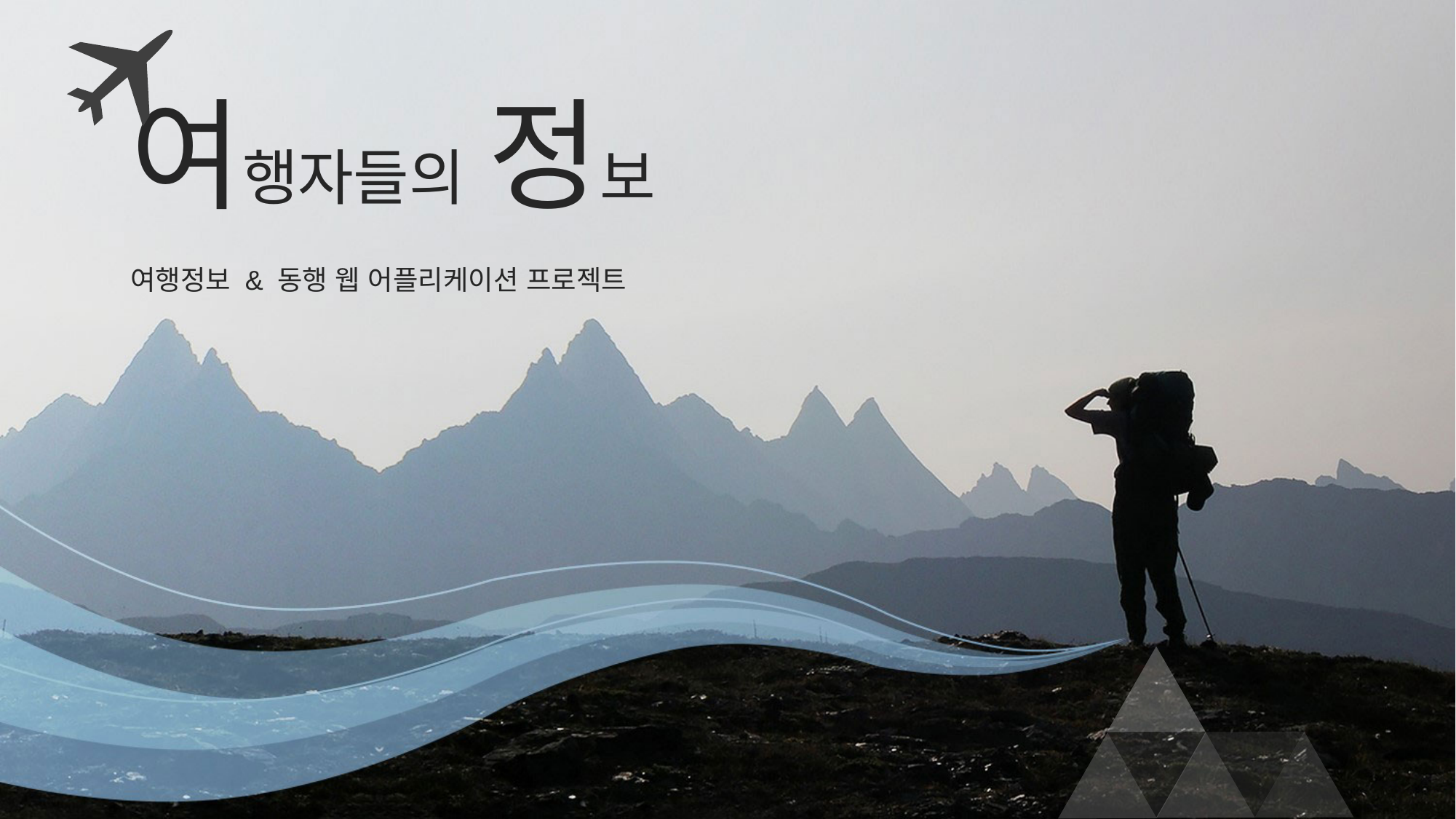

# 여행자들의 정보
여행정보 & 동행 웹 어플리케이션 프로젝트